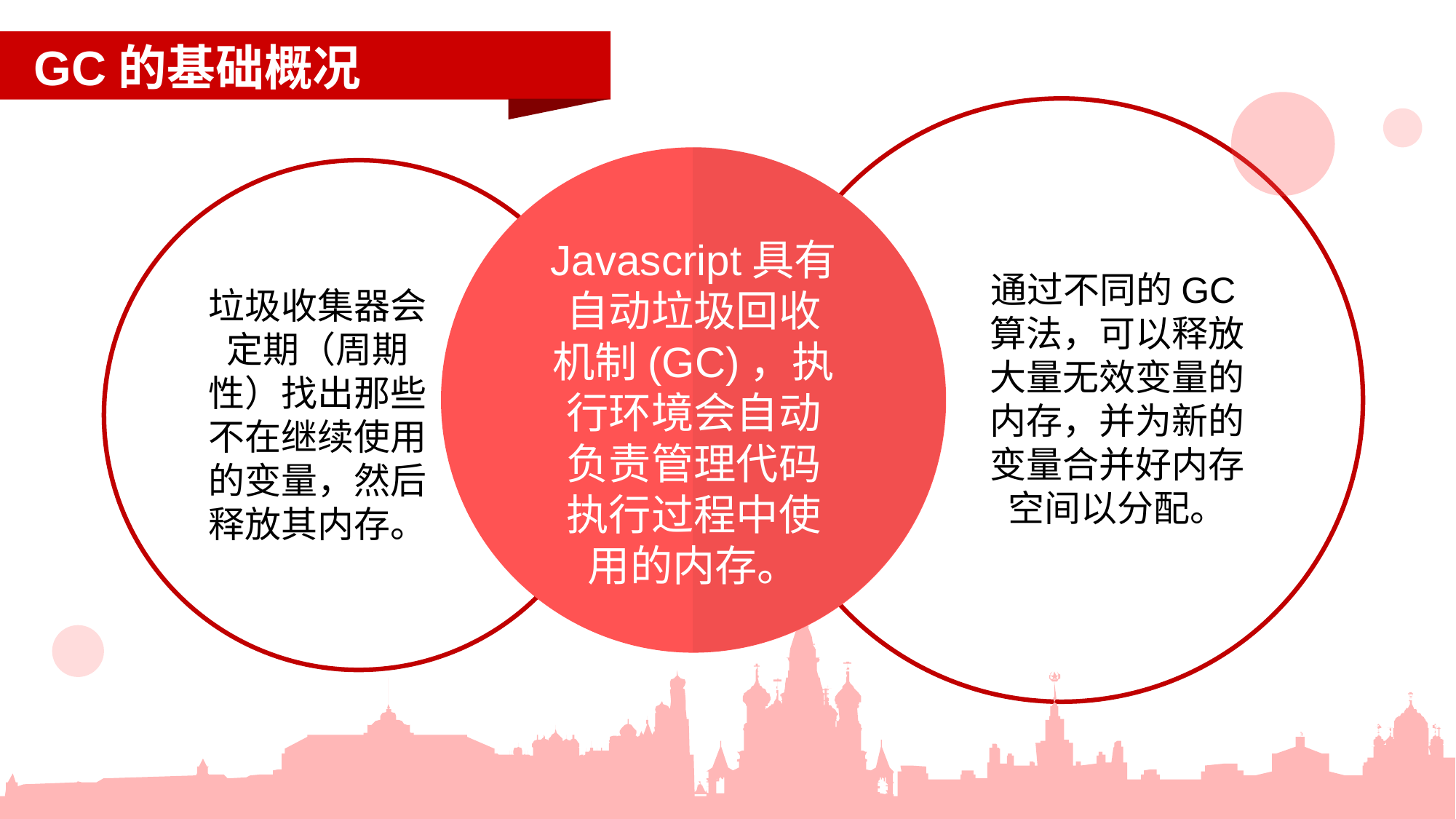

GC的基础概况

Javascript具有自动垃圾回收机制(GC)，执行环境会自动负责管理代码执行过程中使用的内存。

通过不同的GC算法，可以释放大量无效变量的内存，并为新的变量合并好内存空间以分配。
垃圾收集器会定期（周期性）找出那些不在继续使用的变量，然后释放其内存。